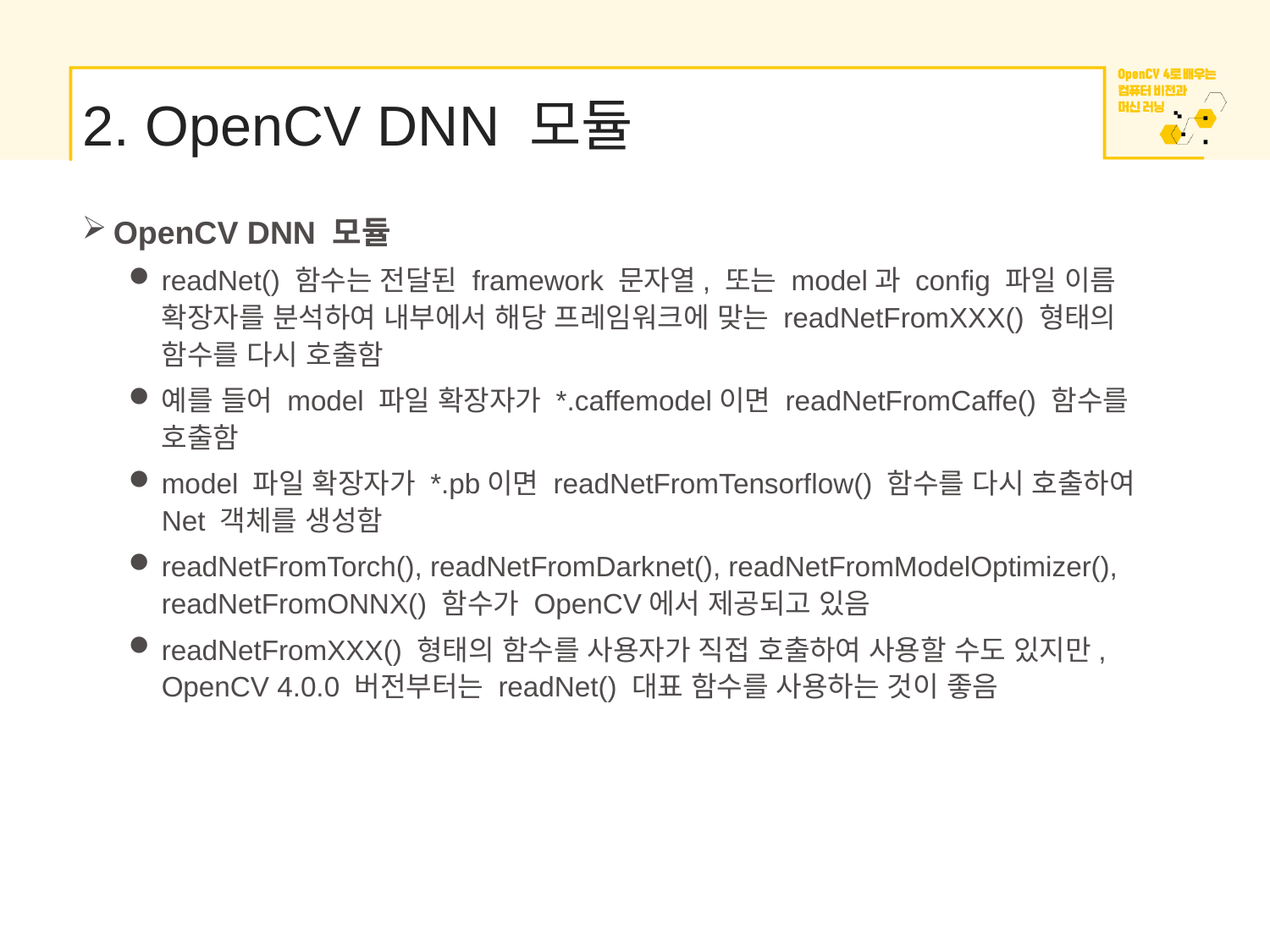

# 2. OpenCV DNN 모듈
OpenCV DNN 모듈
readNet() 함수는 전달된 framework 문자열, 또는 model과 config 파일 이름 확장자를 분석하여 내부에서 해당 프레임워크에 맞는 readNetFromXXX() 형태의 함수를 다시 호출함
예를 들어 model 파일 확장자가 *.caffemodel이면 readNetFromCaffe() 함수를 호출함
model 파일 확장자가 *.pb이면 readNetFromTensorflow() 함수를 다시 호출하여 Net 객체를 생성함
readNetFromTorch(), readNetFromDarknet(), readNetFromModelOptimizer(), readNetFromONNX() 함수가 OpenCV에서 제공되고 있음
readNetFromXXX() 형태의 함수를 사용자가 직접 호출하여 사용할 수도 있지만, OpenCV 4.0.0 버전부터는 readNet() 대표 함수를 사용하는 것이 좋음